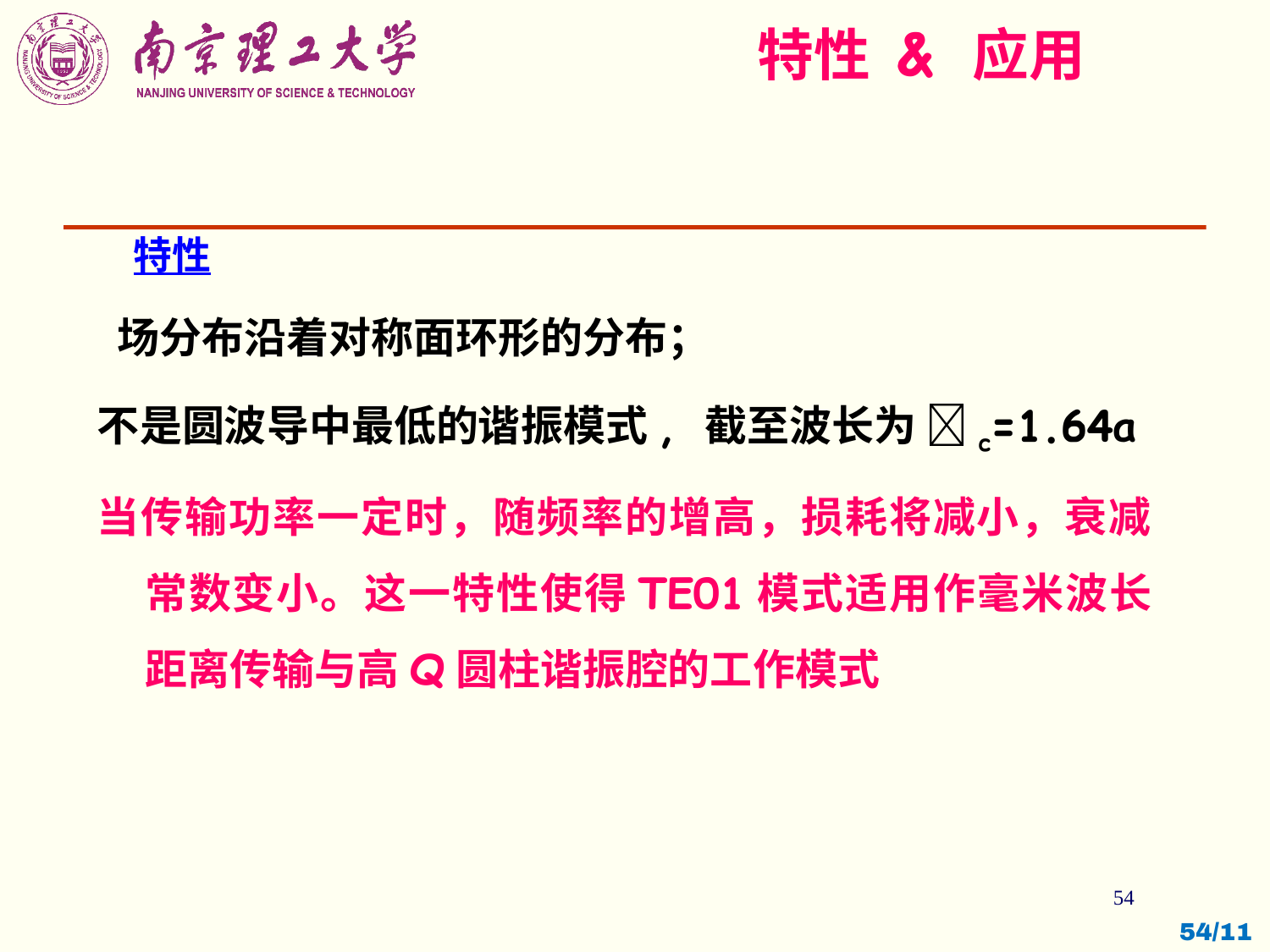

# 特性 & 应用
   特性
 场分布沿着对称面环形的分布；
不是圆波导中最低的谐振模式, 截至波长为 λc=1.64a
当传输功率一定时，随频率的增高，损耗将减小，衰减常数变小。这一特性使得TE01模式适用作毫米波长距离传输与高Q圆柱谐振腔的工作模式

54/11